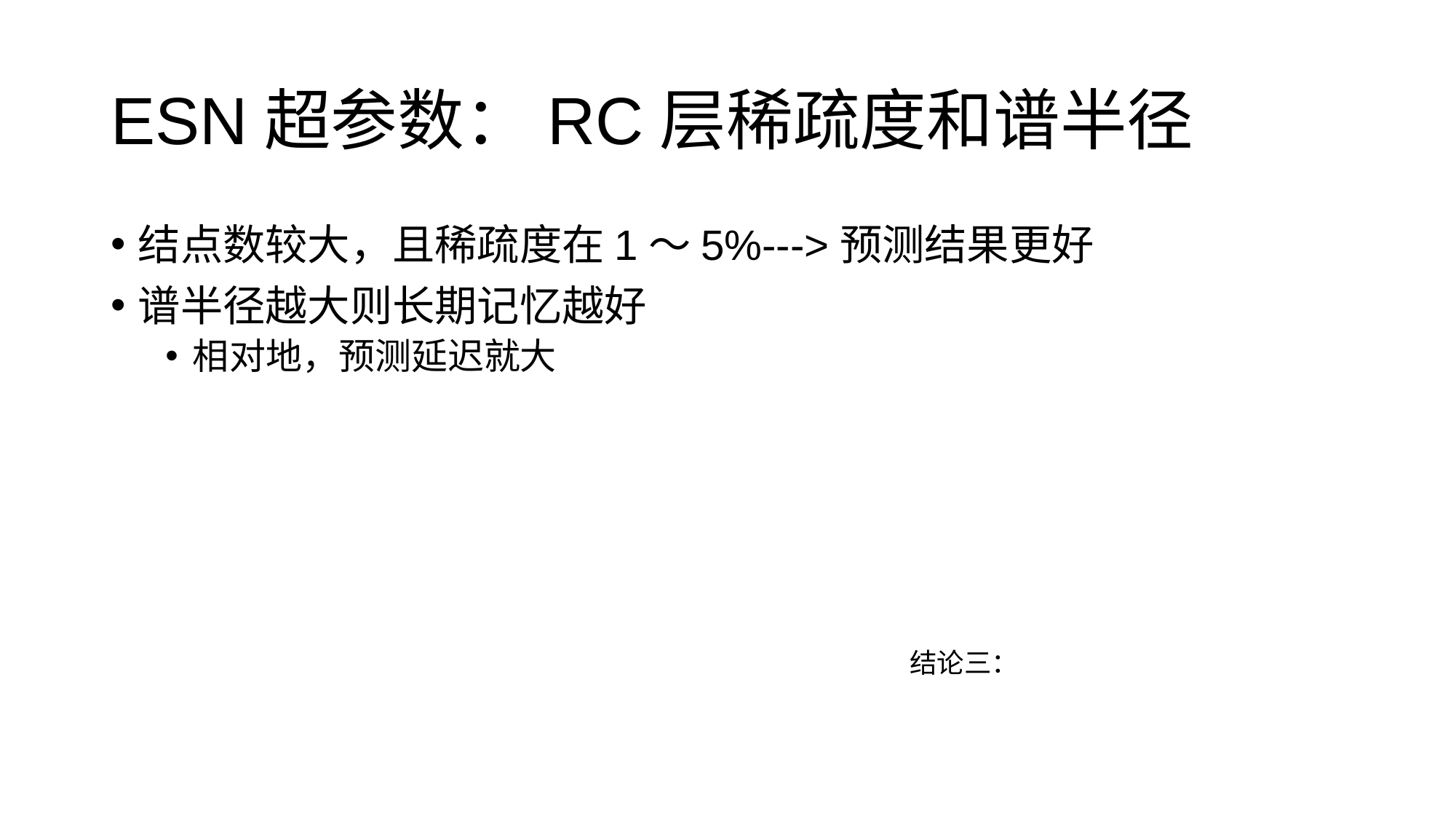

# ESN超参数：RC层稀疏度和谱半径
结点数较大，且稀疏度在1～5%--->预测结果更好
谱半径越大则长期记忆越好
相对地，预测延迟就大

结论三：